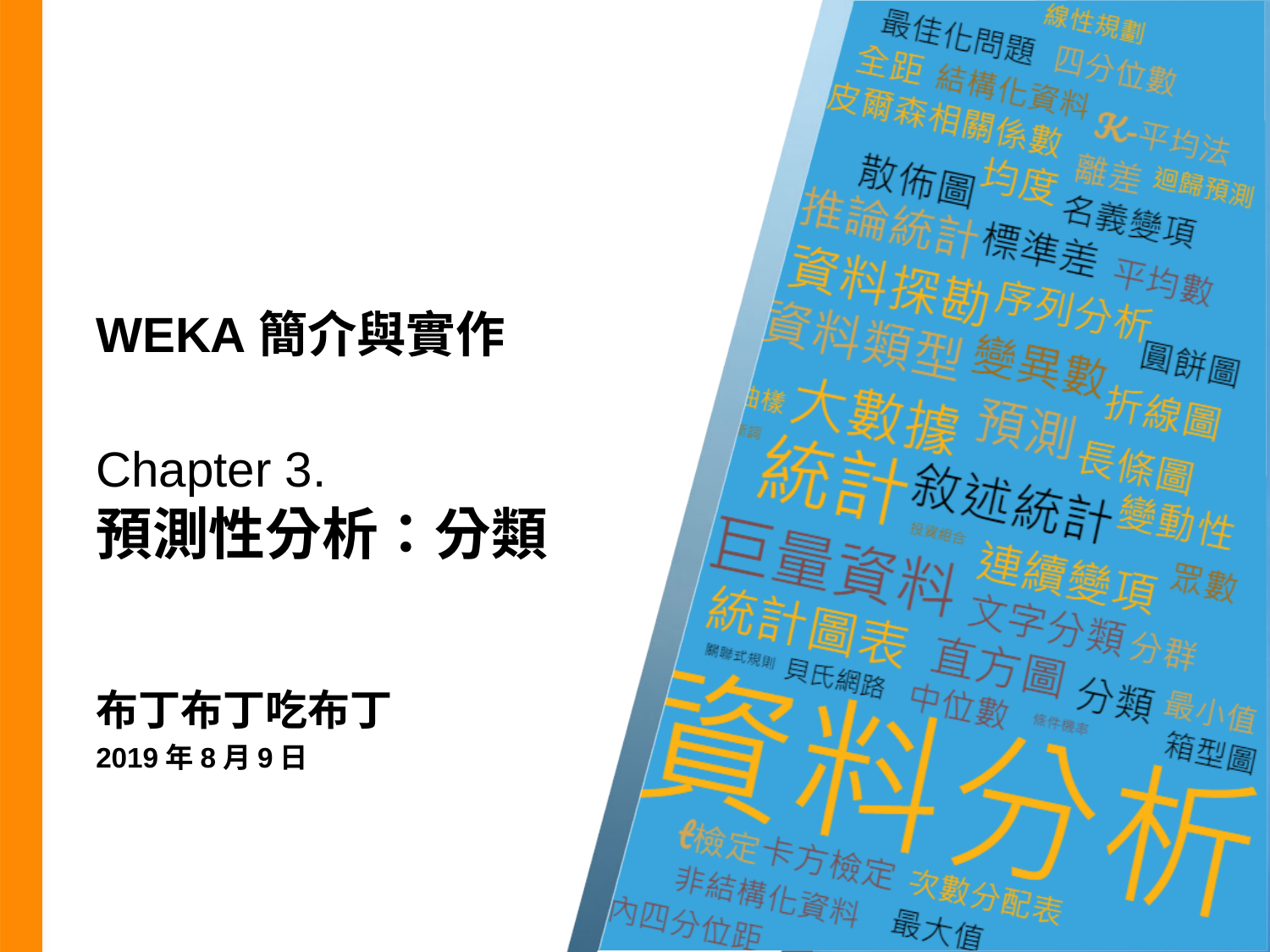

# WEKA簡介與實作

Chapter 3.
預測性分析：分類

布丁布丁吃布丁
2019年8月9日